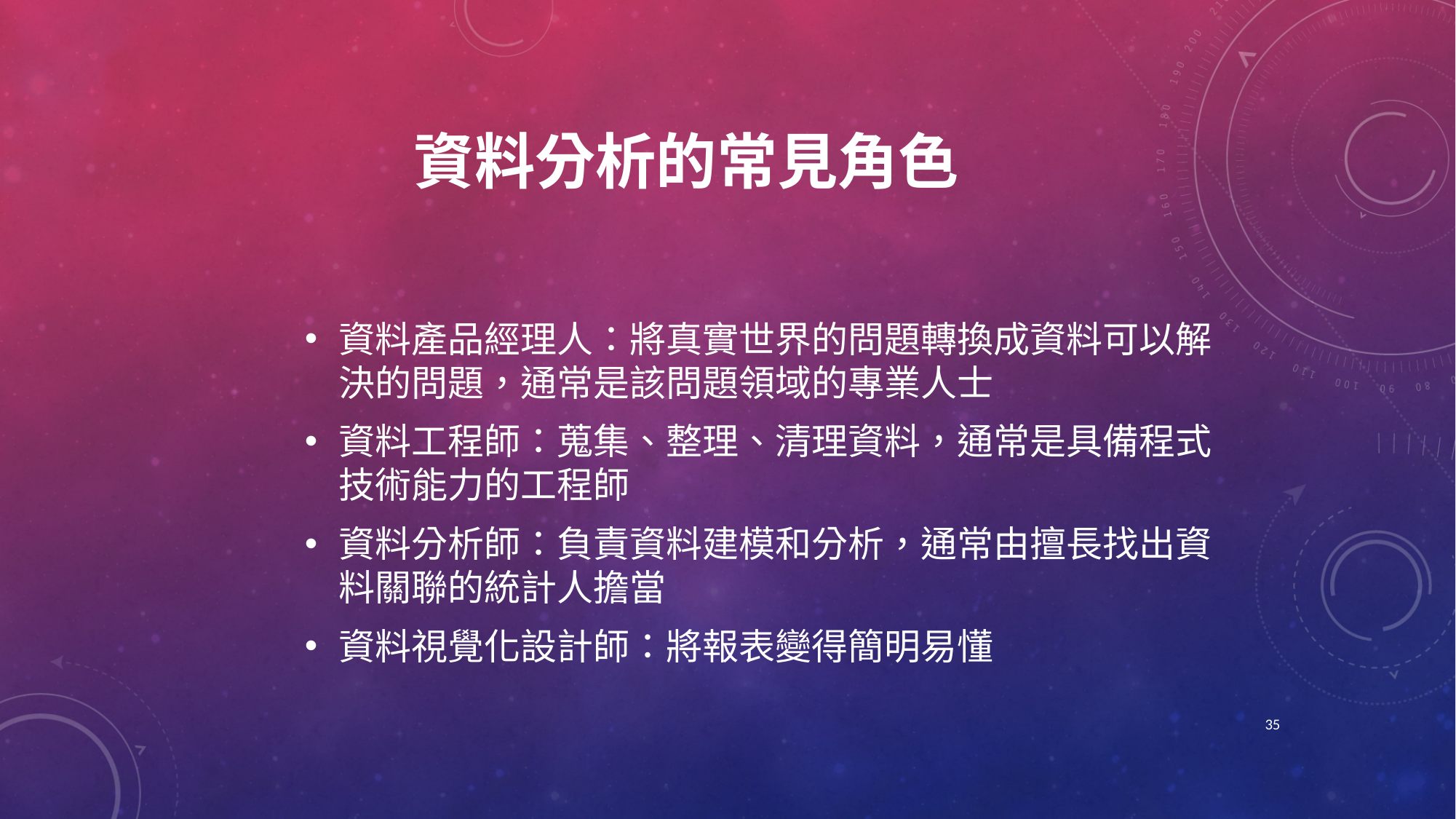

# 資料分析的常見角色
資料產品經理人：將真實世界的問題轉換成資料可以解決的問題，通常是該問題領域的專業人士
資料工程師：蒐集、整理、清理資料，通常是具備程式技術能力的工程師
資料分析師：負責資料建模和分析，通常由擅長找出資料關聯的統計人擔當
資料視覺化設計師：將報表變得簡明易懂
35